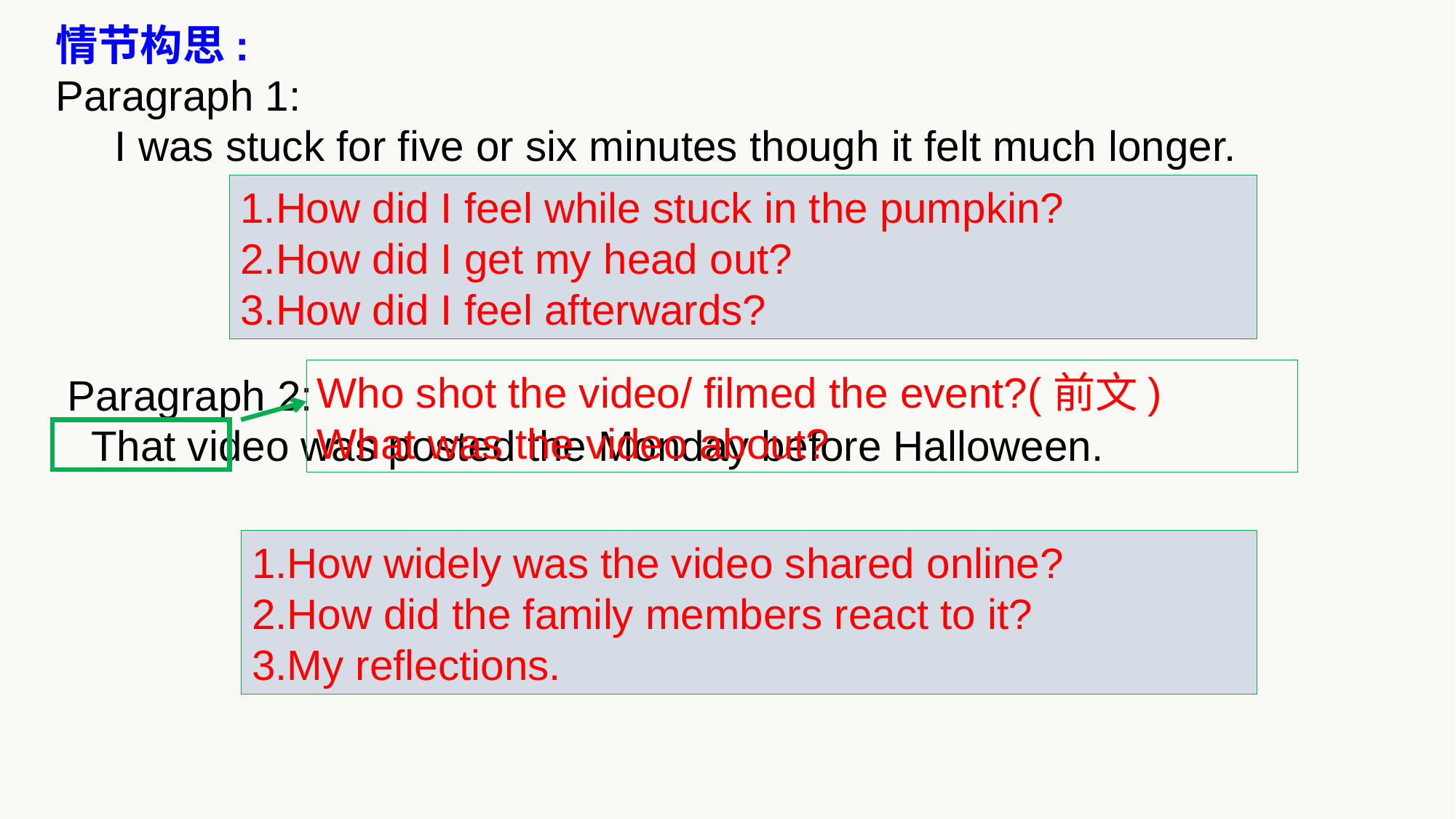

情节构思:
Paragraph 1:
     I was stuck for five or six minutes though it felt much longer.

 Paragraph 2:
   That video was posted the Monday before Halloween.
1.How did I feel while stuck in the pumpkin?
2.How did I get my head out?
3.How did I feel afterwards?
Who shot the video/ filmed the event?(前文)
What was the video about?

1.How widely was the video shared online?
2.How did the family members react to it?
3.My reflections.